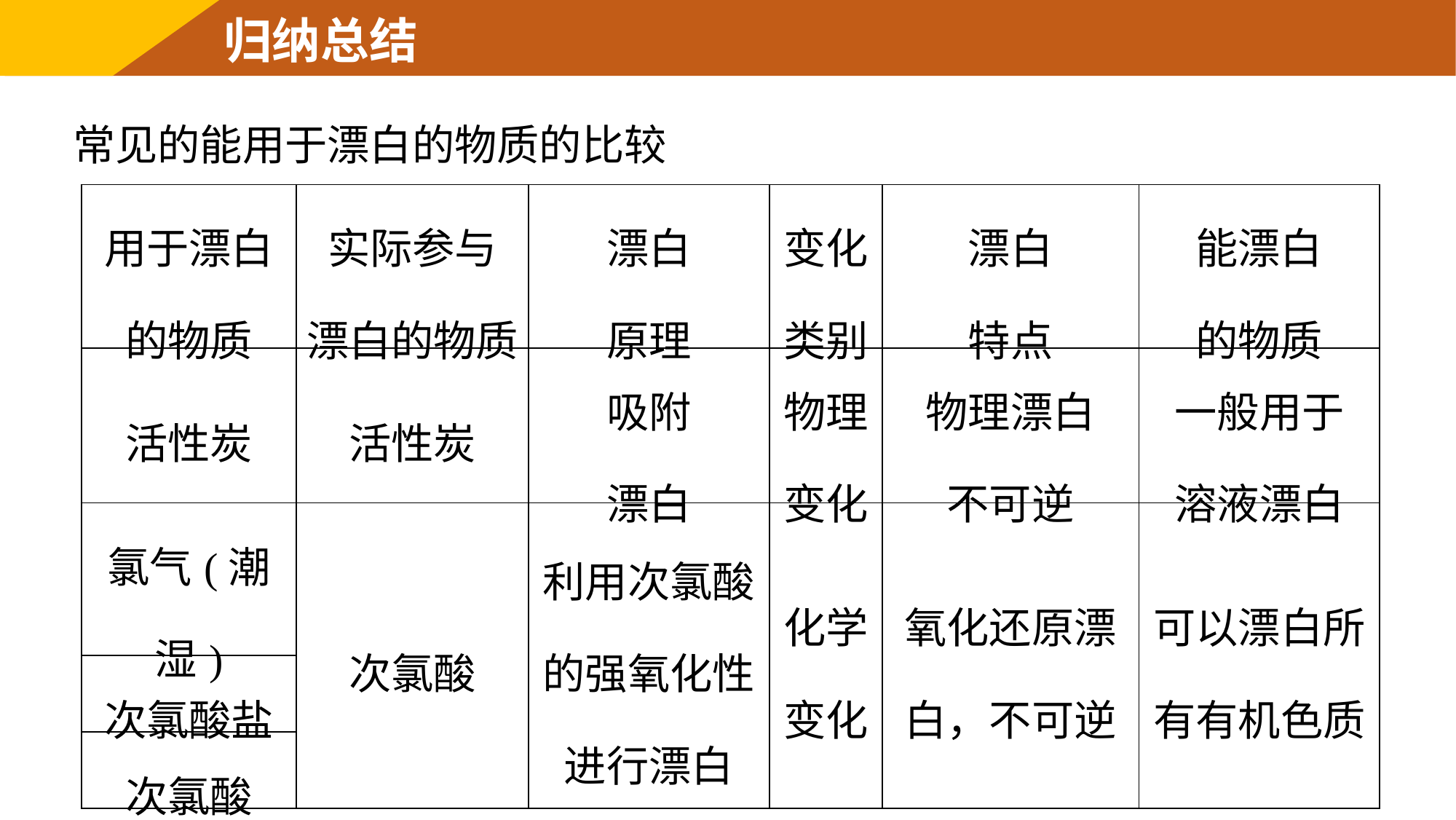

常见的能用于漂白的物质的比较
| 用于漂白 的物质 | 实际参与 漂白的物质 | 漂白 原理 | 变化 类别 | 漂白 特点 | 能漂白 的物质 |
| --- | --- | --- | --- | --- | --- |
| 活性炭 | 活性炭 | 吸附 漂白 | 物理 变化 | 物理漂白 不可逆 | 一般用于 溶液漂白 |
| 氯气(潮湿) | 次氯酸 | 利用次氯酸的强氧化性进行漂白 | 化学 变化 | 氧化还原漂白，不可逆 | 可以漂白所有有机色质 |
| 次氯酸盐 |  |  |  |  |  |
| 次氯酸 |  |  |  |  |  |